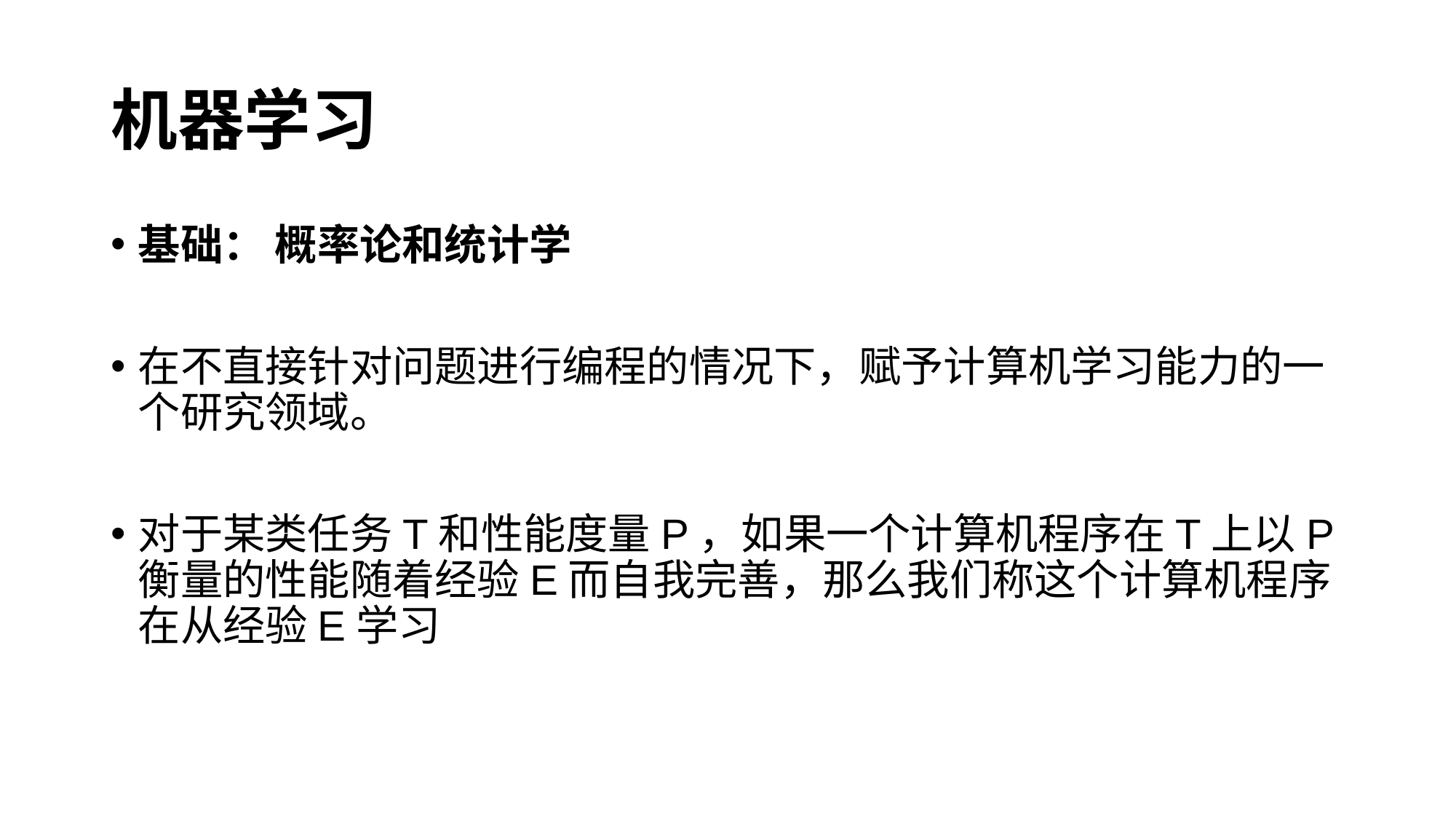

# 机器学习
基础： 概率论和统计学

在不直接针对问题进行编程的情况下，赋予计算机学习能力的一个研究领域。

对于某类任务T和性能度量P，如果一个计算机程序在T上以P衡量的性能随着经验E而自我完善，那么我们称这个计算机程序在从经验E学习